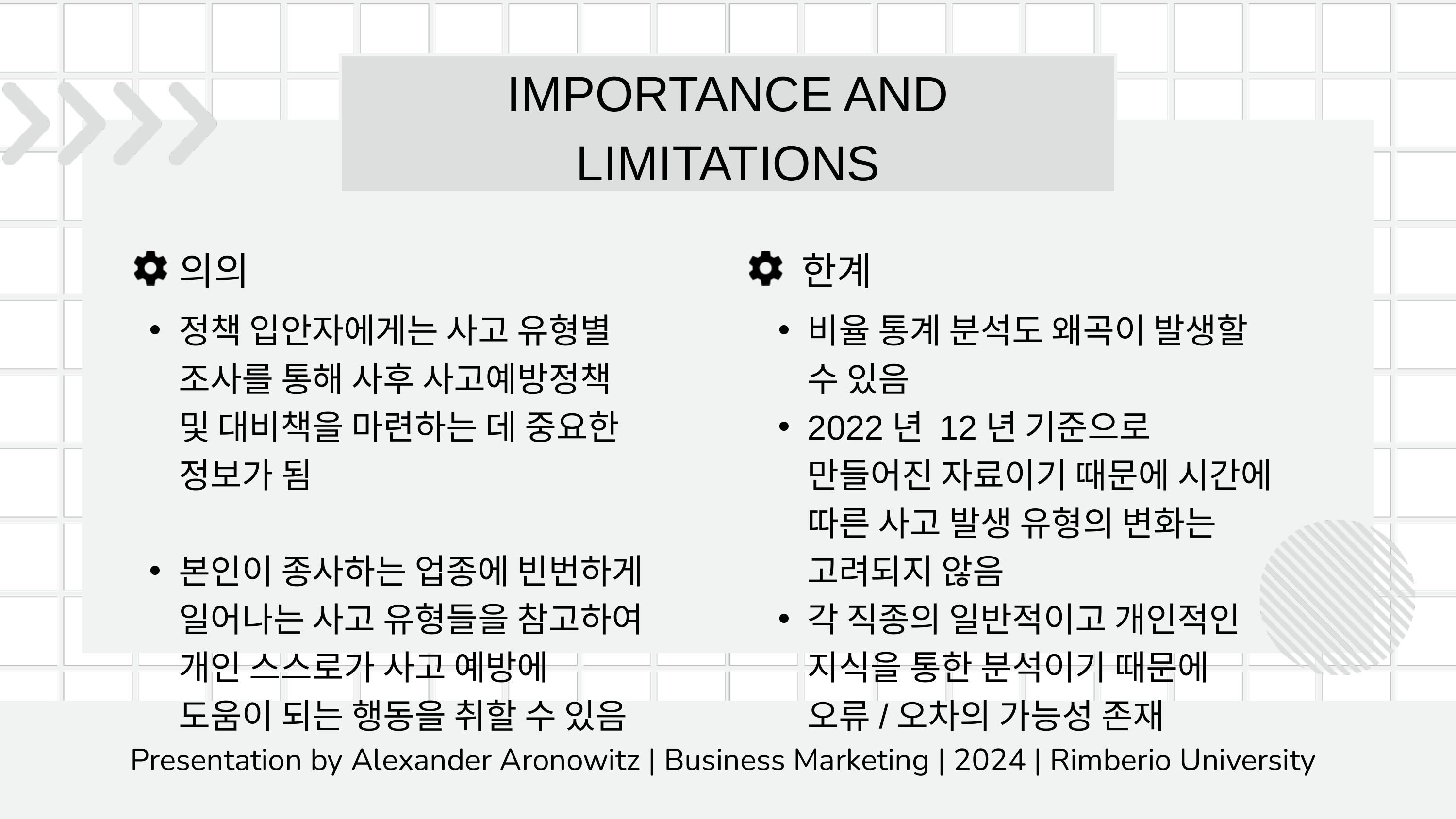

IMPORTANCE AND LIMITATIONS

의의
한계

정책 입안자에게는 사고 유형별 조사를 통해 사후 사고예방정책 및 대비책을 마련하는 데 중요한 정보가 됨

본인이 종사하는 업종에 빈번하게 일어나는 사고 유형들을 참고하여 개인 스스로가 사고 예방에 도움이 되는 행동을 취할 수 있음
비율 통계 분석도 왜곡이 발생할 수 있음
2022년 12년 기준으로 만들어진 자료이기 때문에 시간에 따른 사고 발생 유형의 변화는 고려되지 않음
각 직종의 일반적이고 개인적인 지식을 통한 분석이기 때문에 오류/오차의 가능성 존재

Presentation by Alexander Aronowitz | Business Marketing | 2024 | Rimberio University